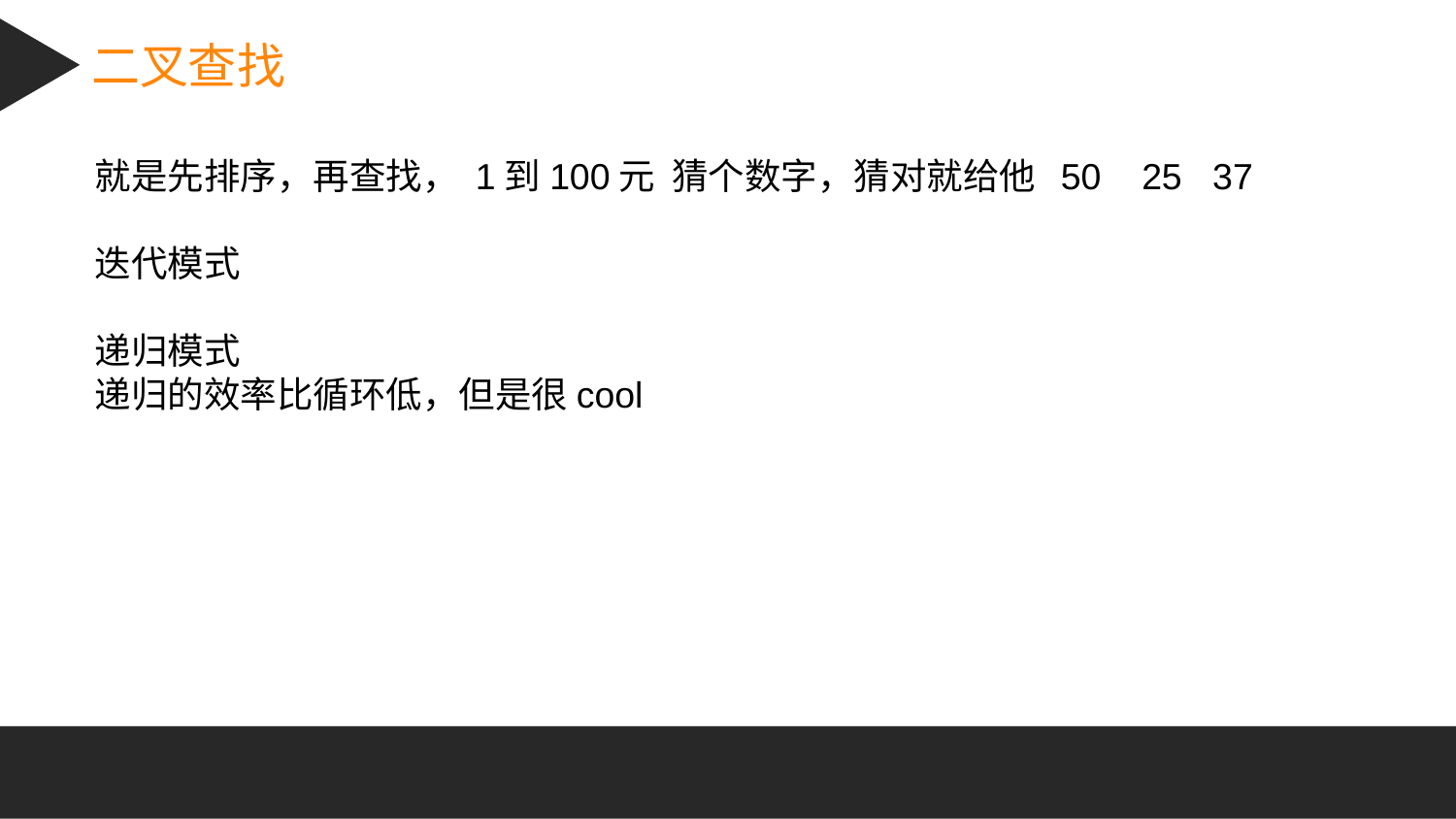

二叉查找
就是先排序，再查找， 1到100元  猜个数字，猜对就给他  50    25   37

迭代模式

递归模式
递归的效率比循环低，但是很cool